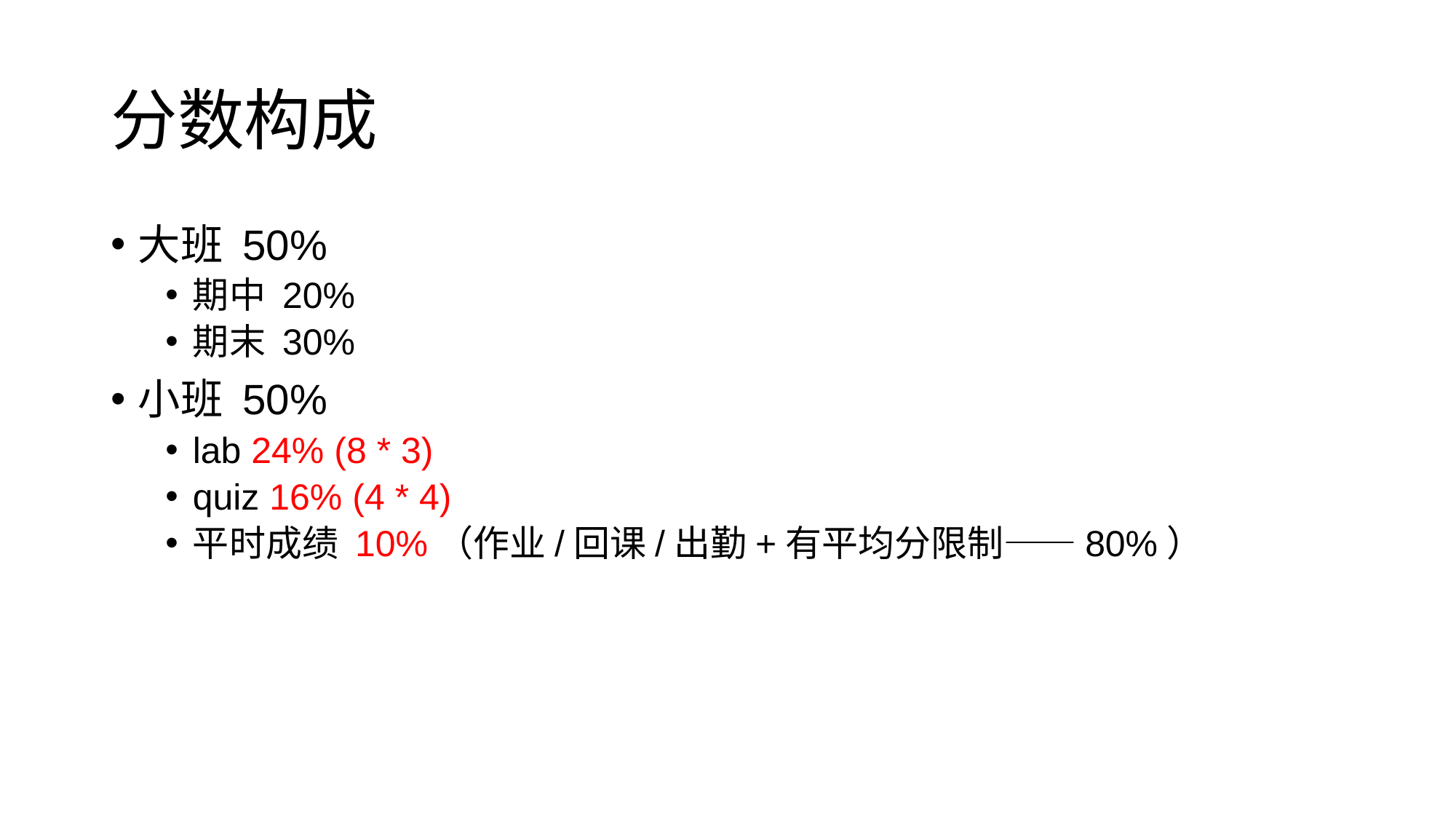

# 分数构成
大班 50%
期中 20%
期末 30%
小班 50%
lab 24% (8 * 3)
quiz 16% (4 * 4)
平时成绩 10%（作业/回课/出勤+有平均分限制——80%）